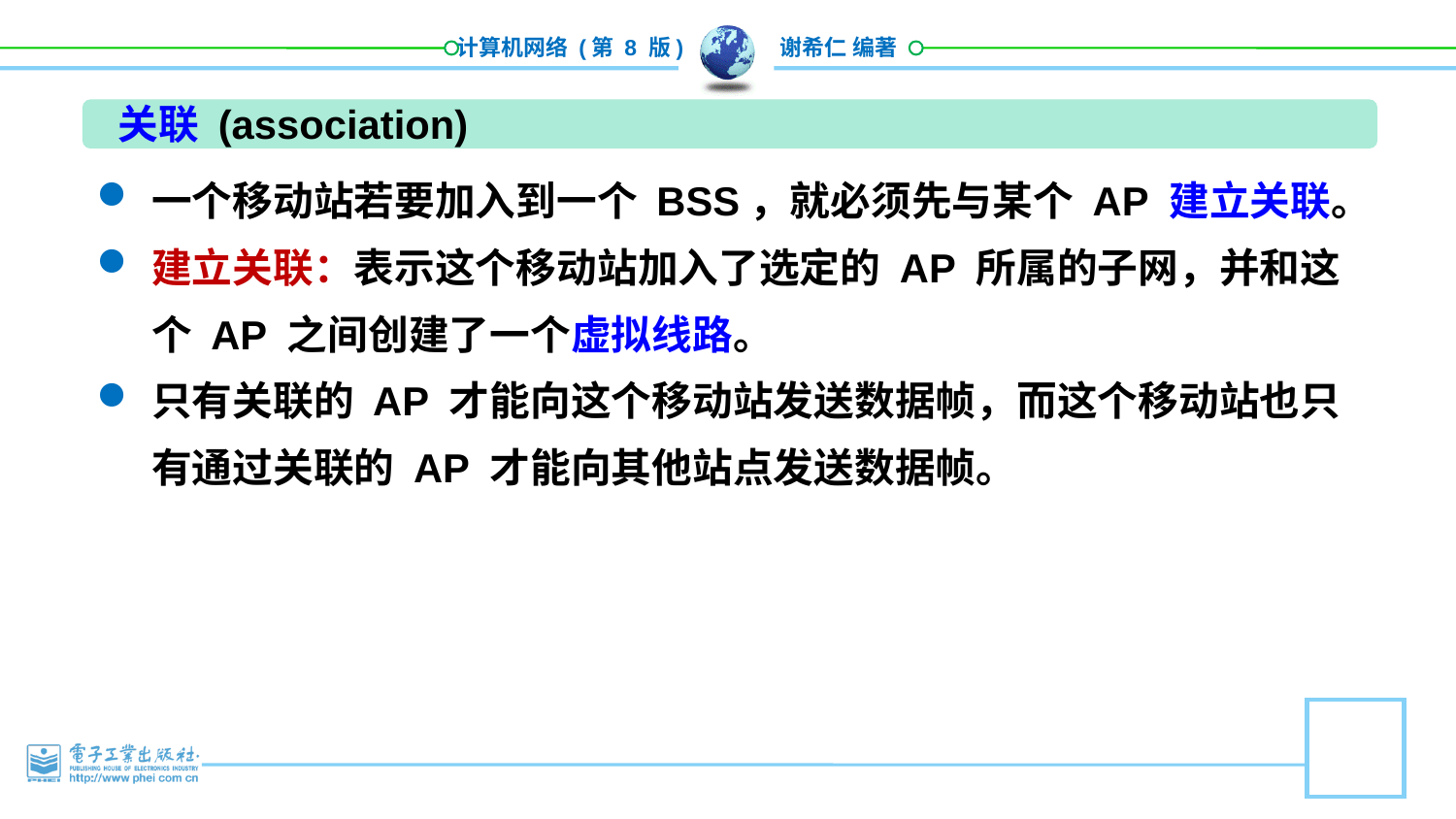

关联 (association)

一个移动站若要加入到一个 BSS，就必须先与某个 AP 建立关联。
建立关联：表示这个移动站加入了选定的 AP 所属的子网，并和这个 AP 之间创建了一个虚拟线路。
只有关联的 AP 才能向这个移动站发送数据帧，而这个移动站也只有通过关联的 AP 才能向其他站点发送数据帧。